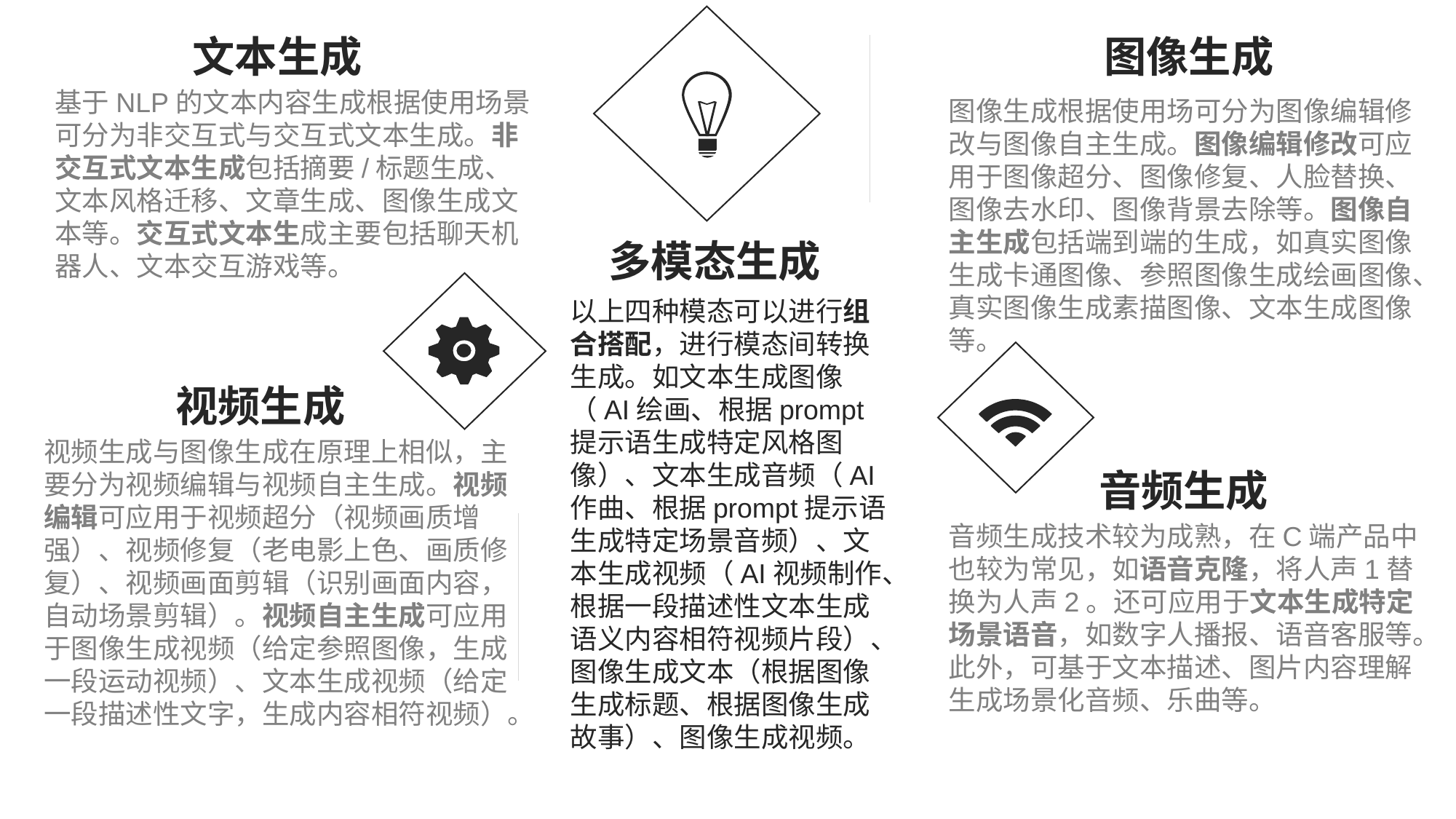

文本生成
图像生成
基于NLP的文本内容生成根据使用场景可分为非交互式与交互式文本生成。非交互式文本生成包括摘要/标题生成、文本风格迁移、文章生成、图像生成文本等。交互式文本生成主要包括聊天机器人、文本交互游戏等。
图像生成根据使用场可分为图像编辑修改与图像自主生成。图像编辑修改可应用于图像超分、图像修复、人脸替换、图像去水印、图像背景去除等。图像自主生成包括端到端的生成，如真实图像生成卡通图像、参照图像生成绘画图像、真实图像生成素描图像、文本生成图像等。
多模态生成

以上四种模态可以进行组合搭配，进行模态间转换生成。如文本生成图像（AI绘画、根据prompt提示语生成特定风格图像）、文本生成音频（AI作曲、根据prompt提示语生成特定场景音频）、文本生成视频（AI视频制作、根据一段描述性文本生成语义内容相符视频片段）、图像生成文本（根据图像生成标题、根据图像生成故事）、图像生成视频。

视频生成
视频生成与图像生成在原理上相似，主要分为视频编辑与视频自主生成。视频编辑可应用于视频超分（视频画质增强）、视频修复（老电影上色、画质修复）、视频画面剪辑（识别画面内容，自动场景剪辑）。视频自主生成可应用于图像生成视频（给定参照图像，生成一段运动视频）、文本生成视频（给定一段描述性文字，生成内容相符视频）。
音频生成
音频生成技术较为成熟，在C端产品中也较为常见，如语音克隆，将人声1替换为人声2。还可应用于文本生成特定场景语音，如数字人播报、语音客服等。此外，可基于文本描述、图片内容理解生成场景化音频、乐曲等。